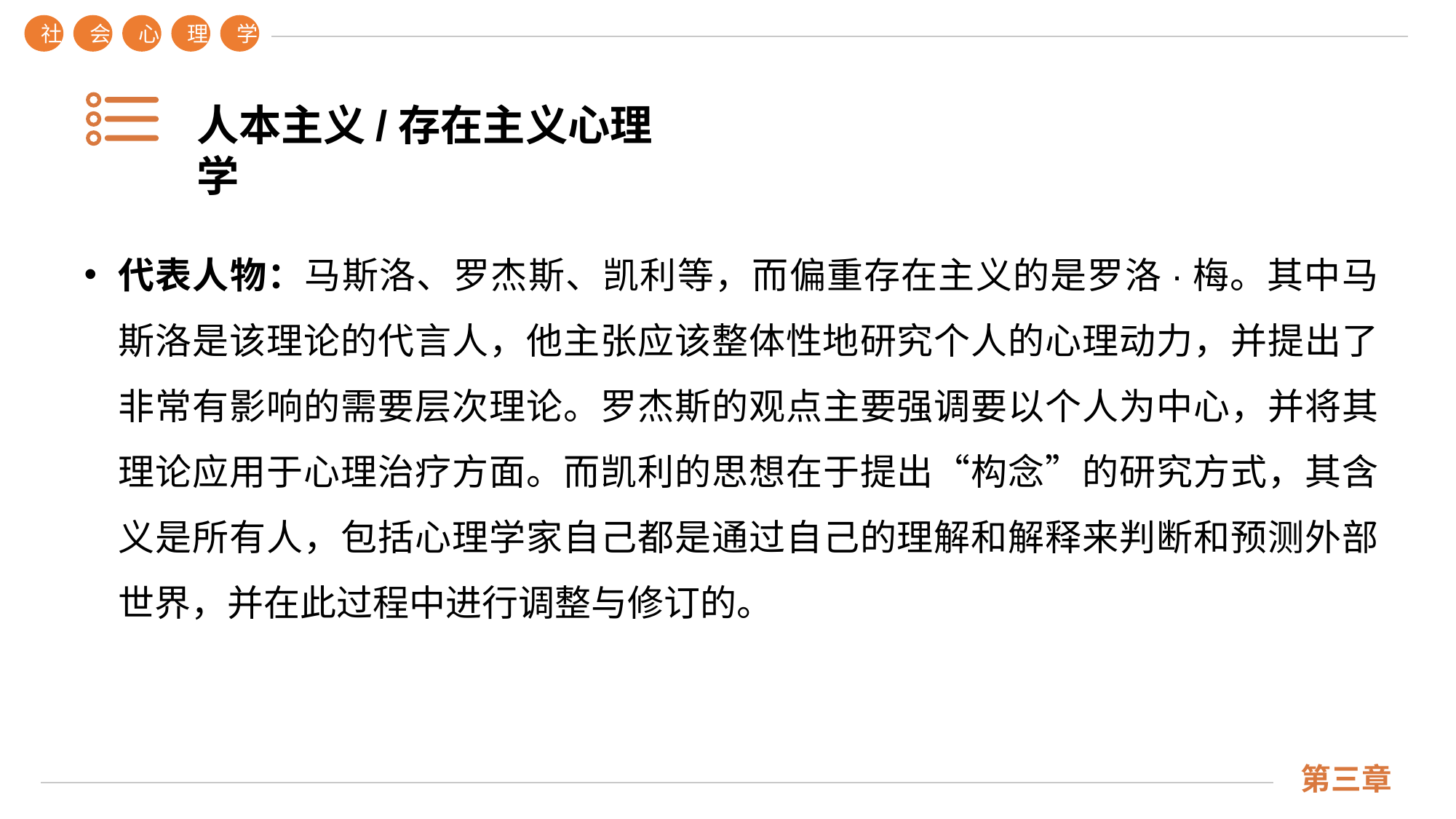

社
会
心
理
学

人本主义/存在主义心理学

代表人物：马斯洛、罗杰斯、凯利等，而偏重存在主义的是罗洛·梅。其中马斯洛是该理论的代言人，他主张应该整体性地研究个人的心理动力，并提出了非常有影响的需要层次理论。罗杰斯的观点主要强调要以个人为中心，并将其理论应用于心理治疗方面。而凯利的思想在于提出“构念”的研究方式，其含义是所有人，包括心理学家自己都是通过自己的理解和解释来判断和预测外部世界，并在此过程中进行调整与修订的。
第三章